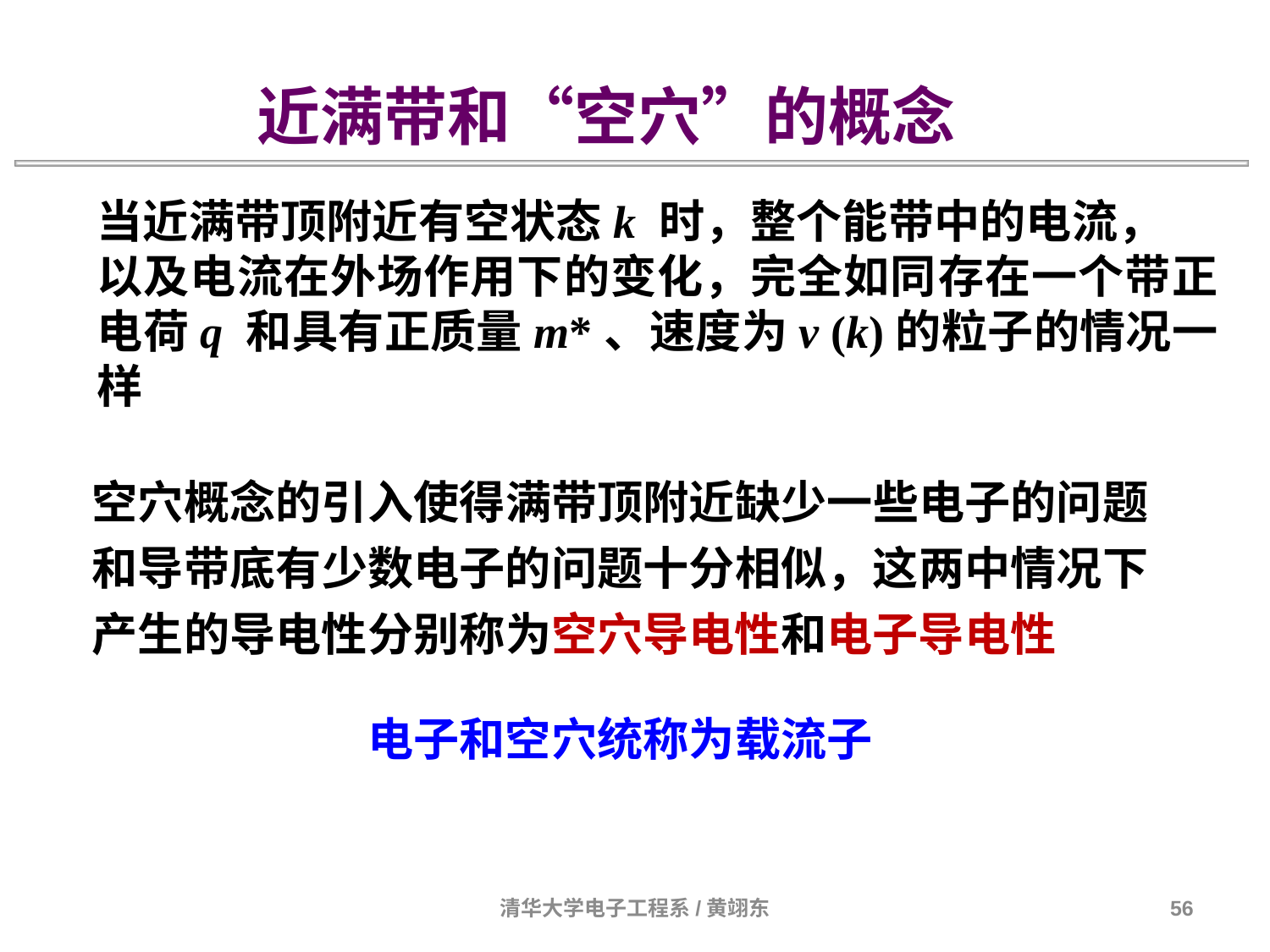

近满带和“空穴”的概念

当近满带顶附近有空状态k 时，整个能带中的电流，
以及电流在外场作用下的变化，完全如同存在一个带正电荷q 和具有正质量m*、速度为v (k)的粒子的情况一样
空穴概念的引入使得满带顶附近缺少一些电子的问题
和导带底有少数电子的问题十分相似，这两中情况下
产生的导电性分别称为空穴导电性和电子导电性
电子和空穴统称为载流子
清华大学电子工程系/黄翊东
56